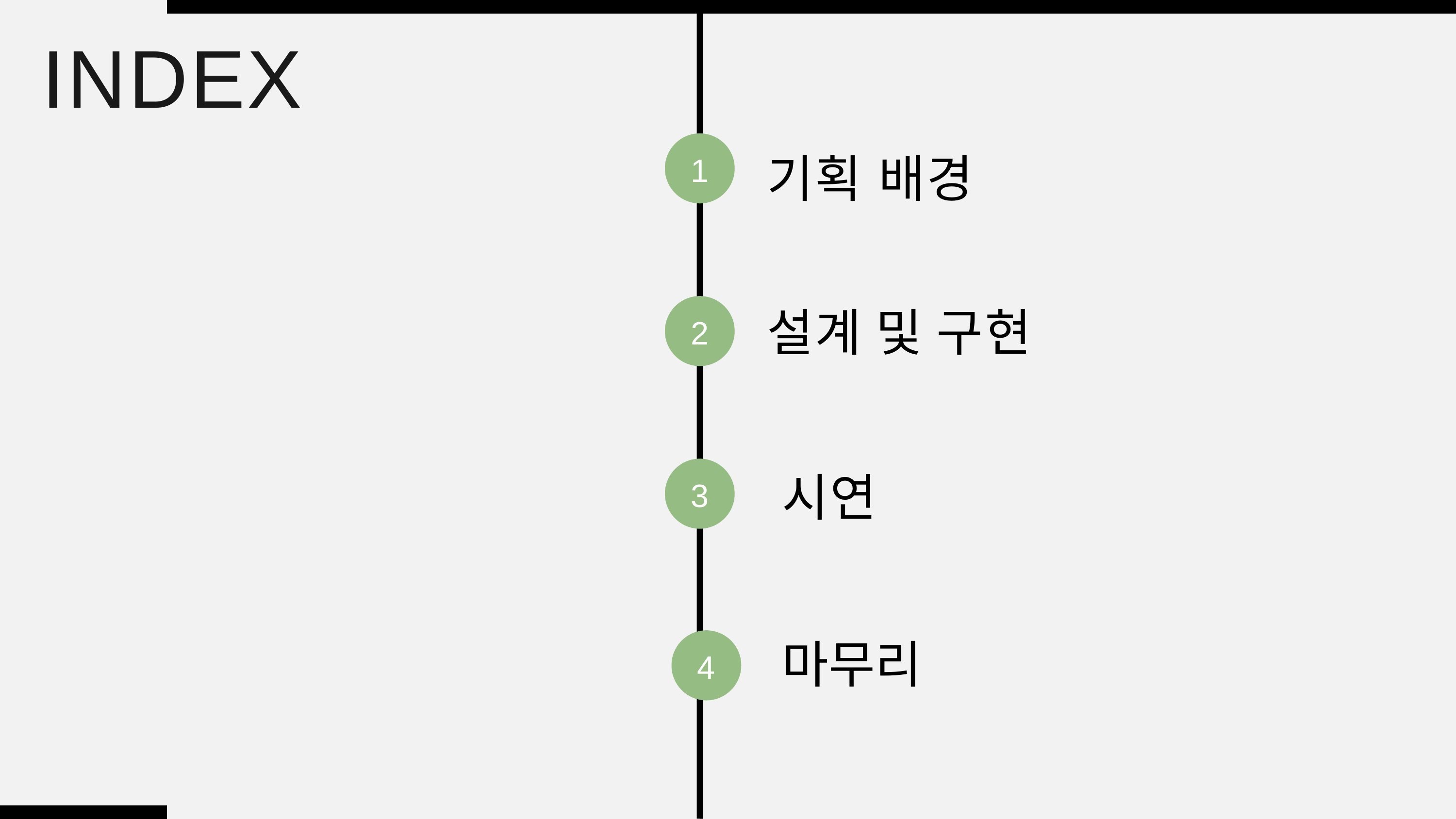

INDEX
기획 배경

1
설계 및 구현

2
시연

3
마무리

4